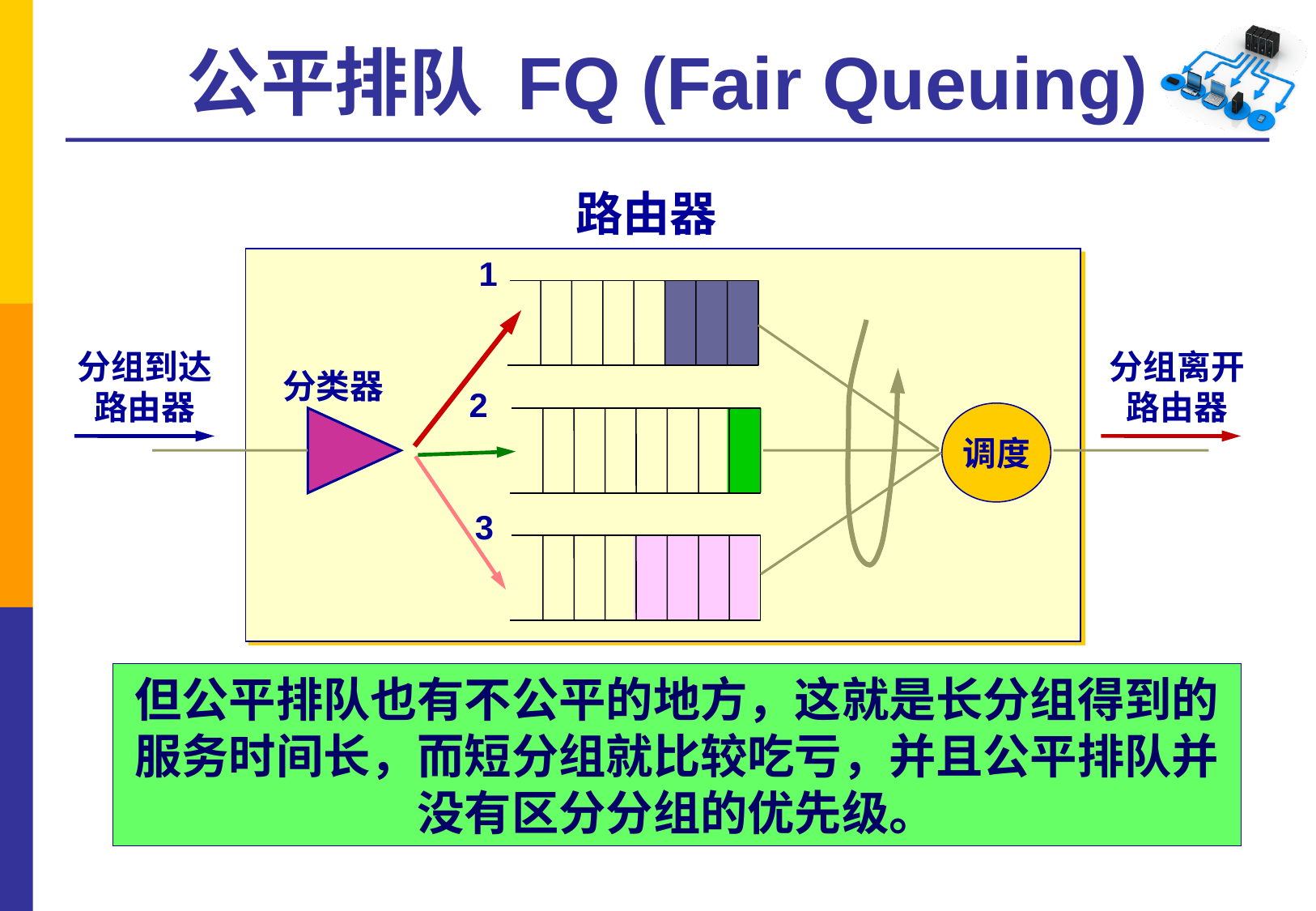

# 公平排队 FQ (Fair Queuing)
路由器
1

分组到达
路由器
分组离开
路由器
分类器
2
调度

3

但公平排队也有不公平的地方，这就是长分组得到的服务时间长，而短分组就比较吃亏，并且公平排队并没有区分分组的优先级。